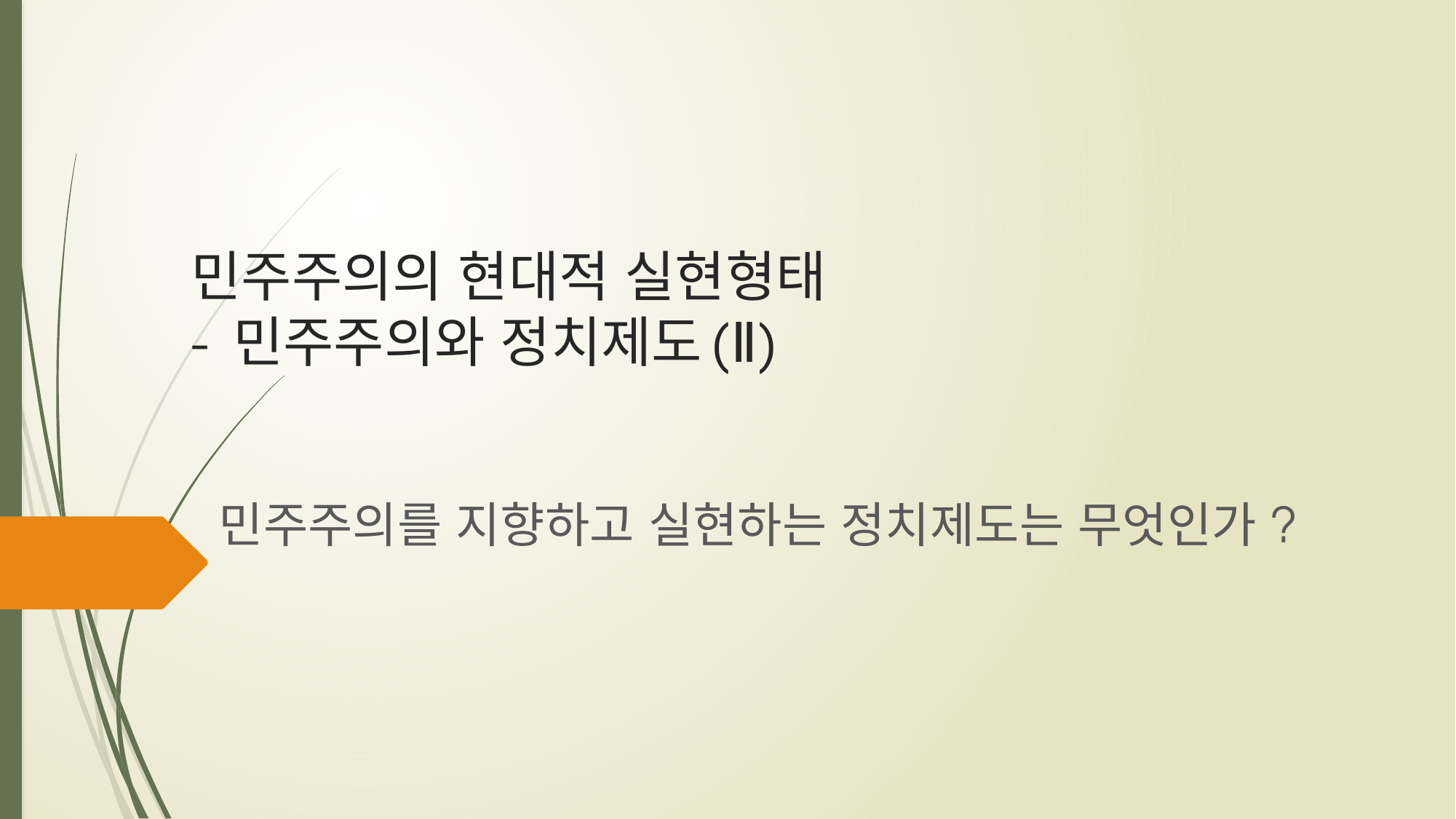

# 민주주의의 현대적 실현형태 - 민주주의와 정치제도(Ⅱ)
민주주의를 지향하고 실현하는 정치제도는 무엇인가?